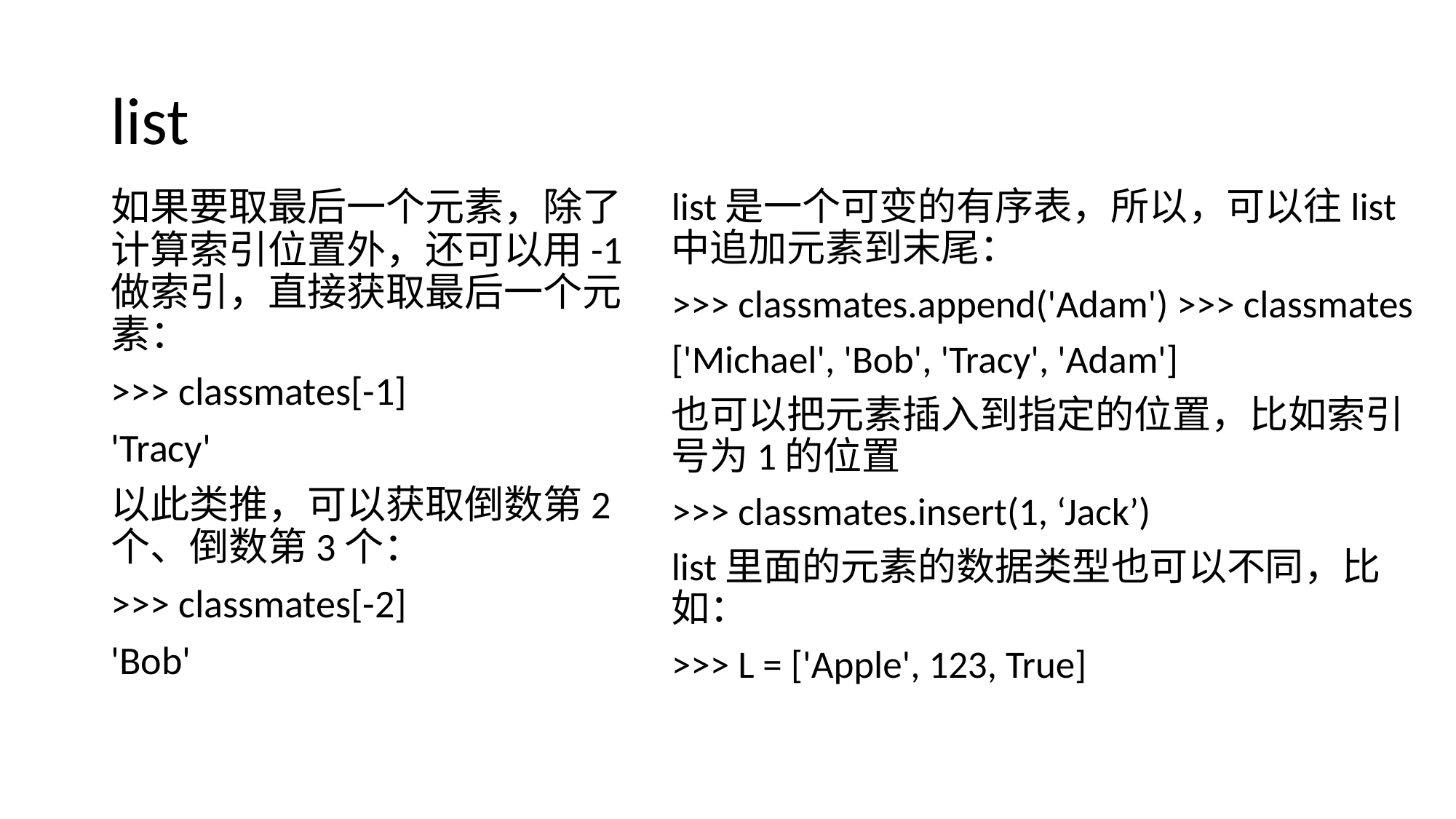

# list
如果要取最后一个元素，除了计算索引位置外，还可以用-1做索引，直接获取最后一个元素：
>>> classmates[-1]
'Tracy'
以此类推，可以获取倒数第2个、倒数第3个：
>>> classmates[-2]
'Bob'
list是一个可变的有序表，所以，可以往list中追加元素到末尾：
>>> classmates.append('Adam') >>> classmates
['Michael', 'Bob', 'Tracy', 'Adam']
也可以把元素插入到指定的位置，比如索引号为1的位置
>>> classmates.insert(1, ‘Jack’)
list里面的元素的数据类型也可以不同，比如：
>>> L = ['Apple', 123, True]